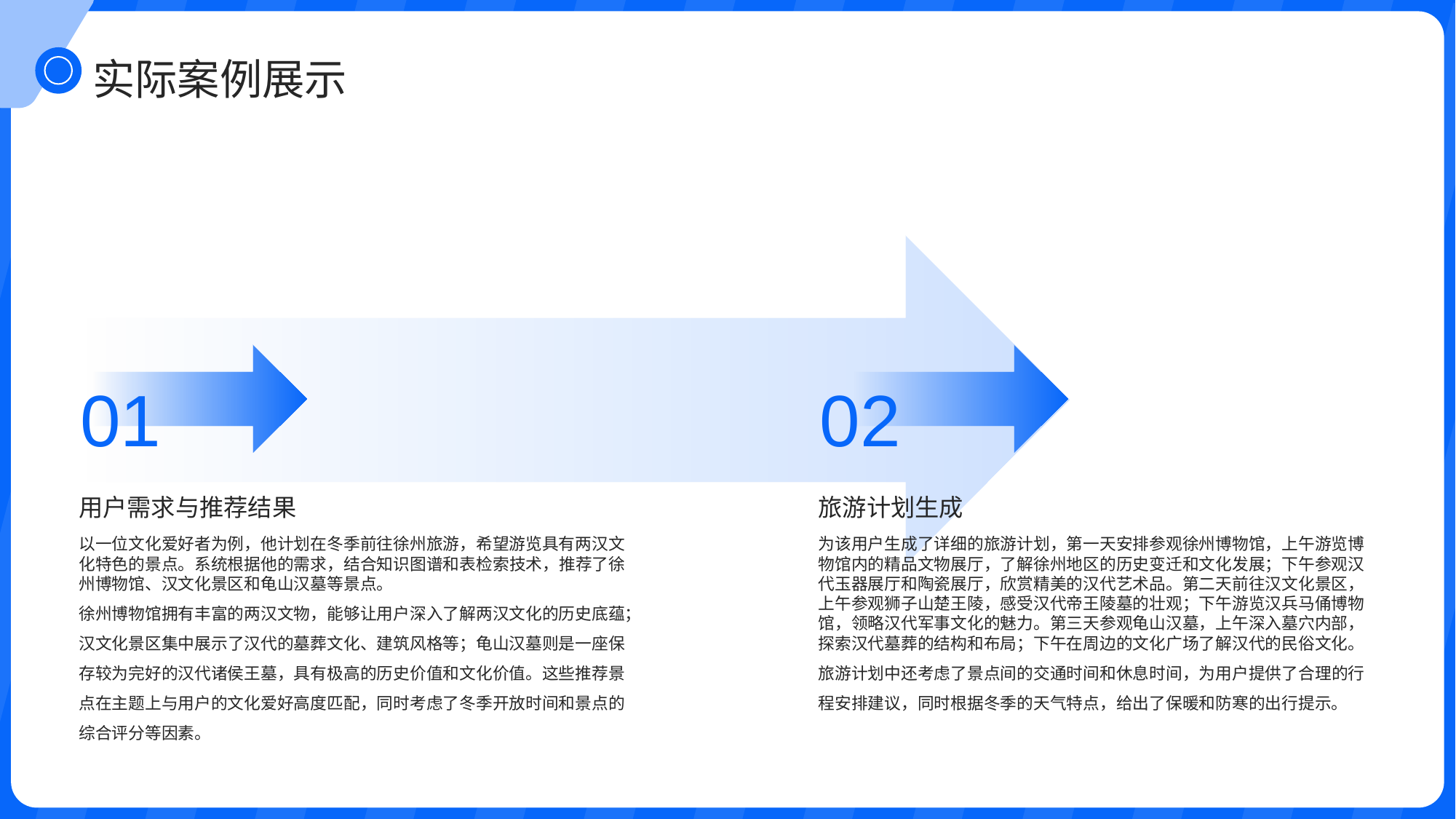

实际案例展示

01
02

用户需求与推荐结果
旅游计划生成
以一位文化爱好者为例，他计划在冬季前往徐州旅游，希望游览具有两汉文化特色的景点。系统根据他的需求，结合知识图谱和表检索技术，推荐了徐州博物馆、汉文化景区和龟山汉墓等景点。
徐州博物馆拥有丰富的两汉文物，能够让用户深入了解两汉文化的历史底蕴；汉文化景区集中展示了汉代的墓葬文化、建筑风格等；龟山汉墓则是一座保存较为完好的汉代诸侯王墓，具有极高的历史价值和文化价值。这些推荐景点在主题上与用户的文化爱好高度匹配，同时考虑了冬季开放时间和景点的综合评分等因素。
为该用户生成了详细的旅游计划，第一天安排参观徐州博物馆，上午游览博物馆内的精品文物展厅，了解徐州地区的历史变迁和文化发展；下午参观汉代玉器展厅和陶瓷展厅，欣赏精美的汉代艺术品。第二天前往汉文化景区，上午参观狮子山楚王陵，感受汉代帝王陵墓的壮观；下午游览汉兵马俑博物馆，领略汉代军事文化的魅力。第三天参观龟山汉墓，上午深入墓穴内部，探索汉代墓葬的结构和布局；下午在周边的文化广场了解汉代的民俗文化。
旅游计划中还考虑了景点间的交通时间和休息时间，为用户提供了合理的行程安排建议，同时根据冬季的天气特点，给出了保暖和防寒的出行提示。